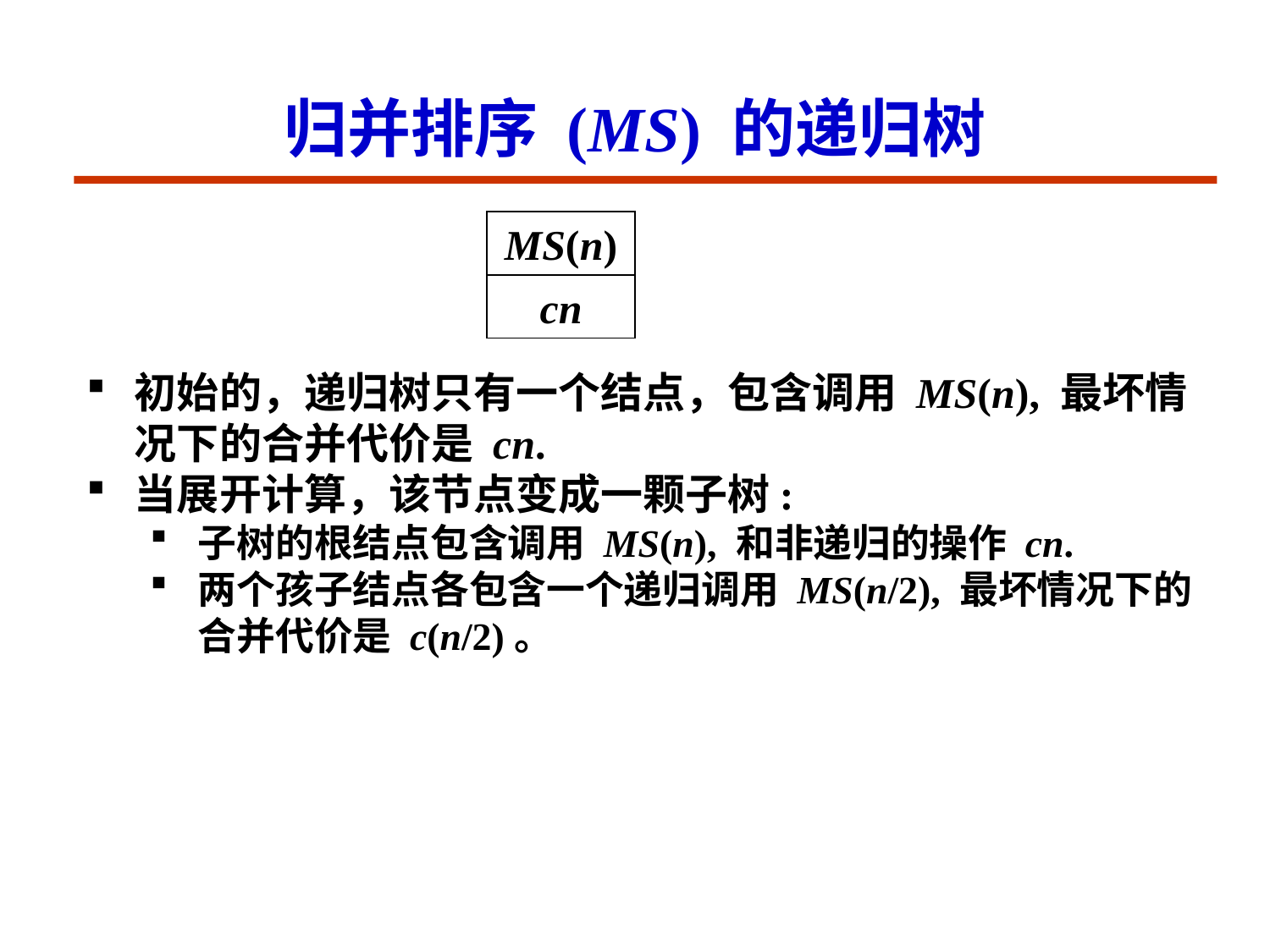

# 归并排序 (MS) 的递归树
MS(n)
cn
初始的，递归树只有一个结点，包含调用 MS(n), 最坏情况下的合并代价是 cn.
当展开计算，该节点变成一颗子树:
子树的根结点包含调用 MS(n), 和非递归的操作 cn.
两个孩子结点各包含一个递归调用 MS(n/2), 最坏情况下的合并代价是 c(n/2)。